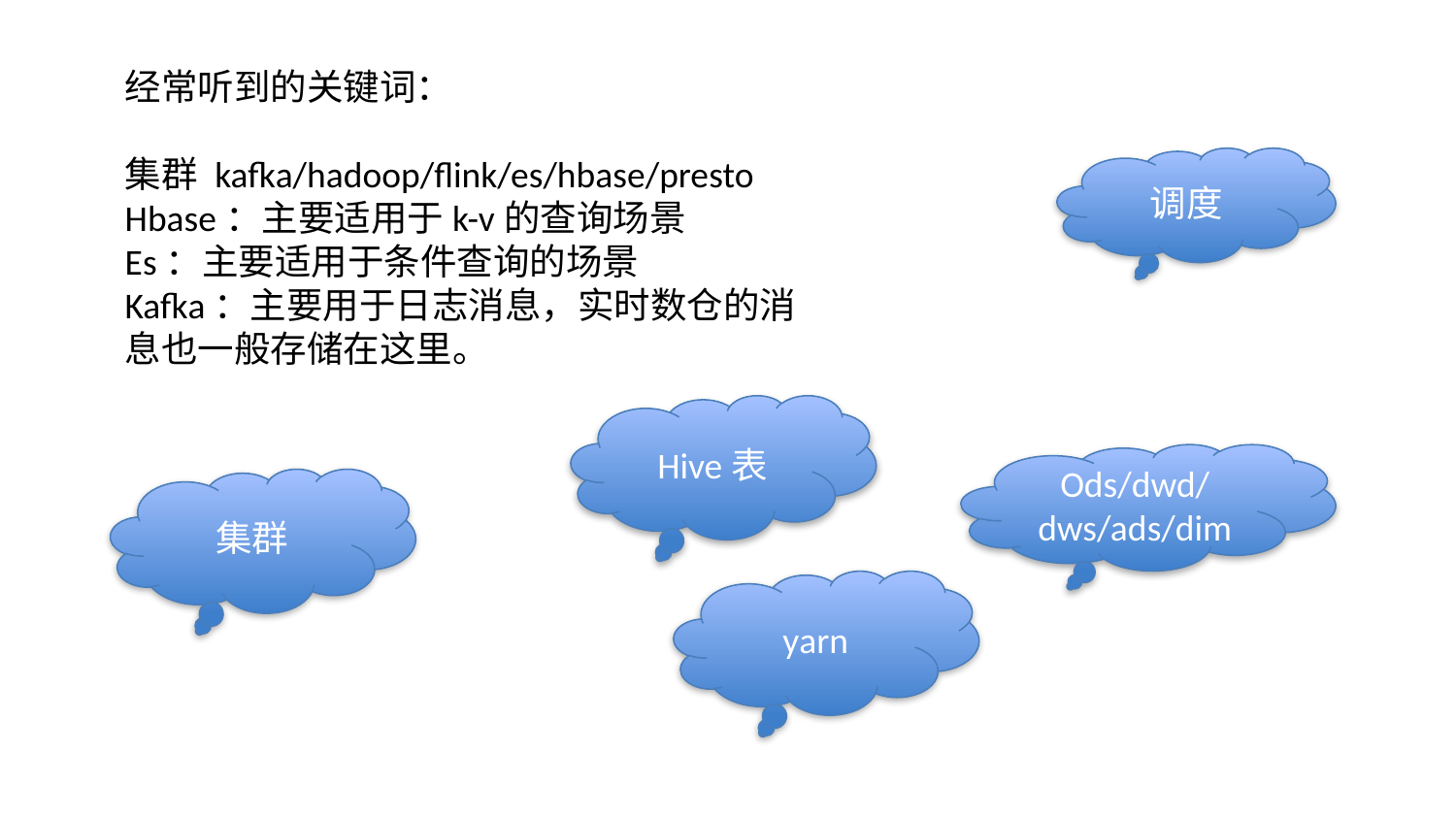

经常听到的关键词：

集群 kafka/hadoop/flink/es/hbase/presto
Hbase：主要适用于k-v的查询场景
Es：主要适用于条件查询的场景
Kafka：主要用于日志消息，实时数仓的消息也一般存储在这里。

调度
Hive表
Ods/dwd/dws/ads/dim
集群
yarn